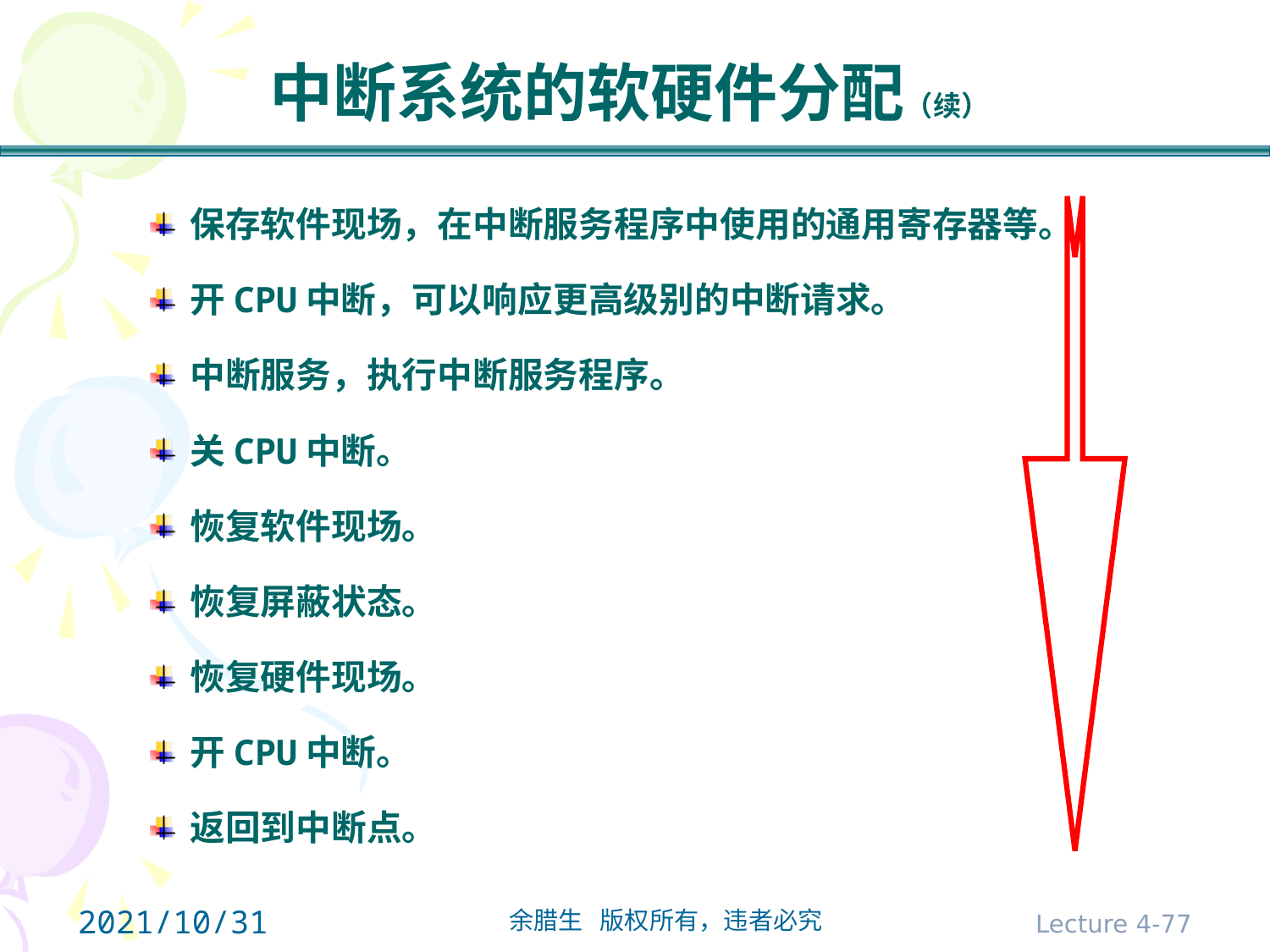

# 中断系统的软硬件分配（续）
保存软件现场，在中断服务程序中使用的通用寄存器等。
开CPU中断，可以响应更高级别的中断请求。
中断服务，执行中断服务程序。
关CPU中断。
恢复软件现场。
恢复屏蔽状态。
恢复硬件现场。
开CPU中断。
返回到中断点。

2021/10/31
Lecture 4-77